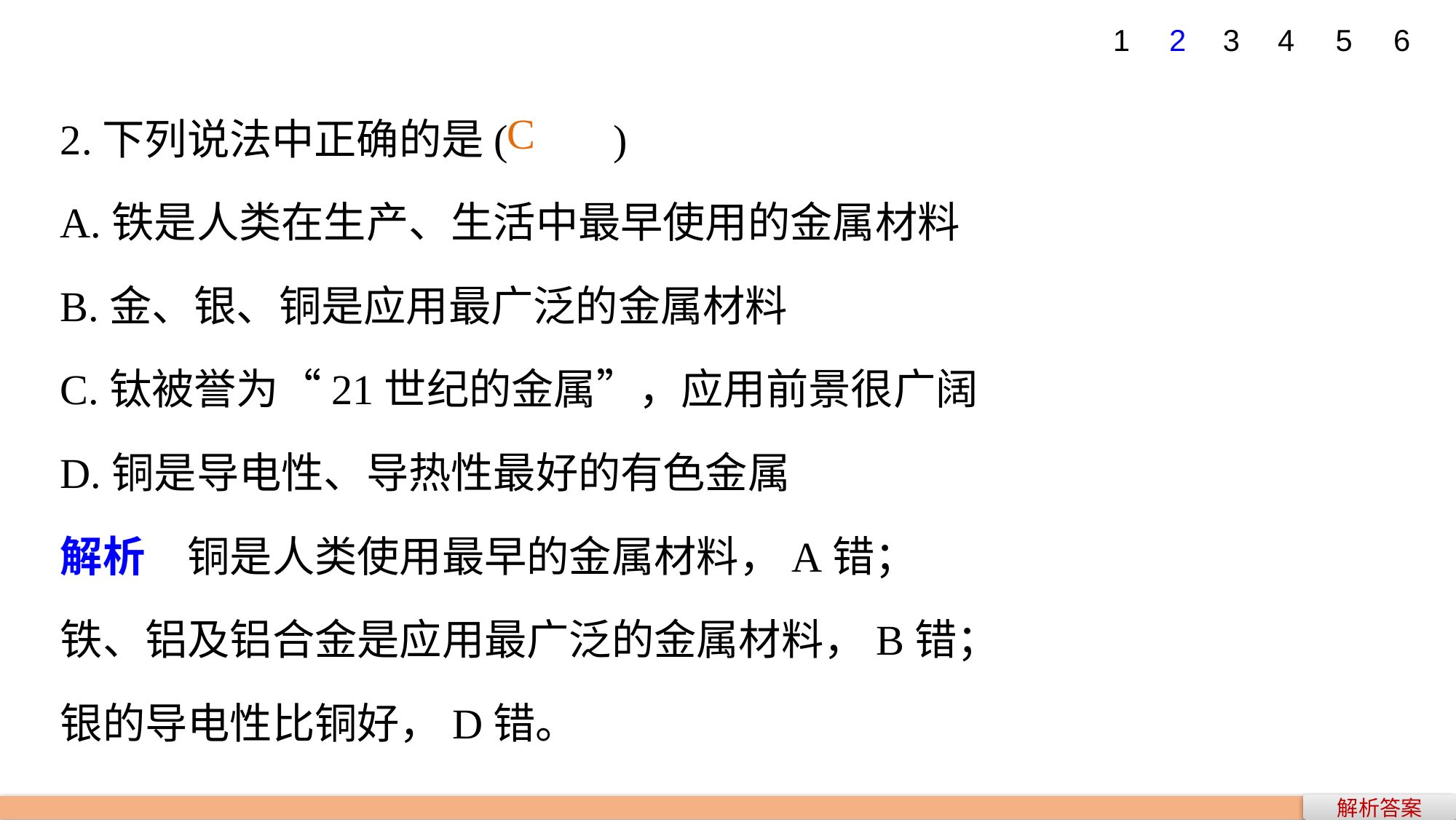

1
2
3
4
5
6
2.下列说法中正确的是(　　)
A.铁是人类在生产、生活中最早使用的金属材料
B.金、银、铜是应用最广泛的金属材料
C.钛被誉为“21世纪的金属”，应用前景很广阔
D.铜是导电性、导热性最好的有色金属
解析　铜是人类使用最早的金属材料，A错；
铁、铝及铝合金是应用最广泛的金属材料，B错；
银的导电性比铜好，D错。
C
解析答案